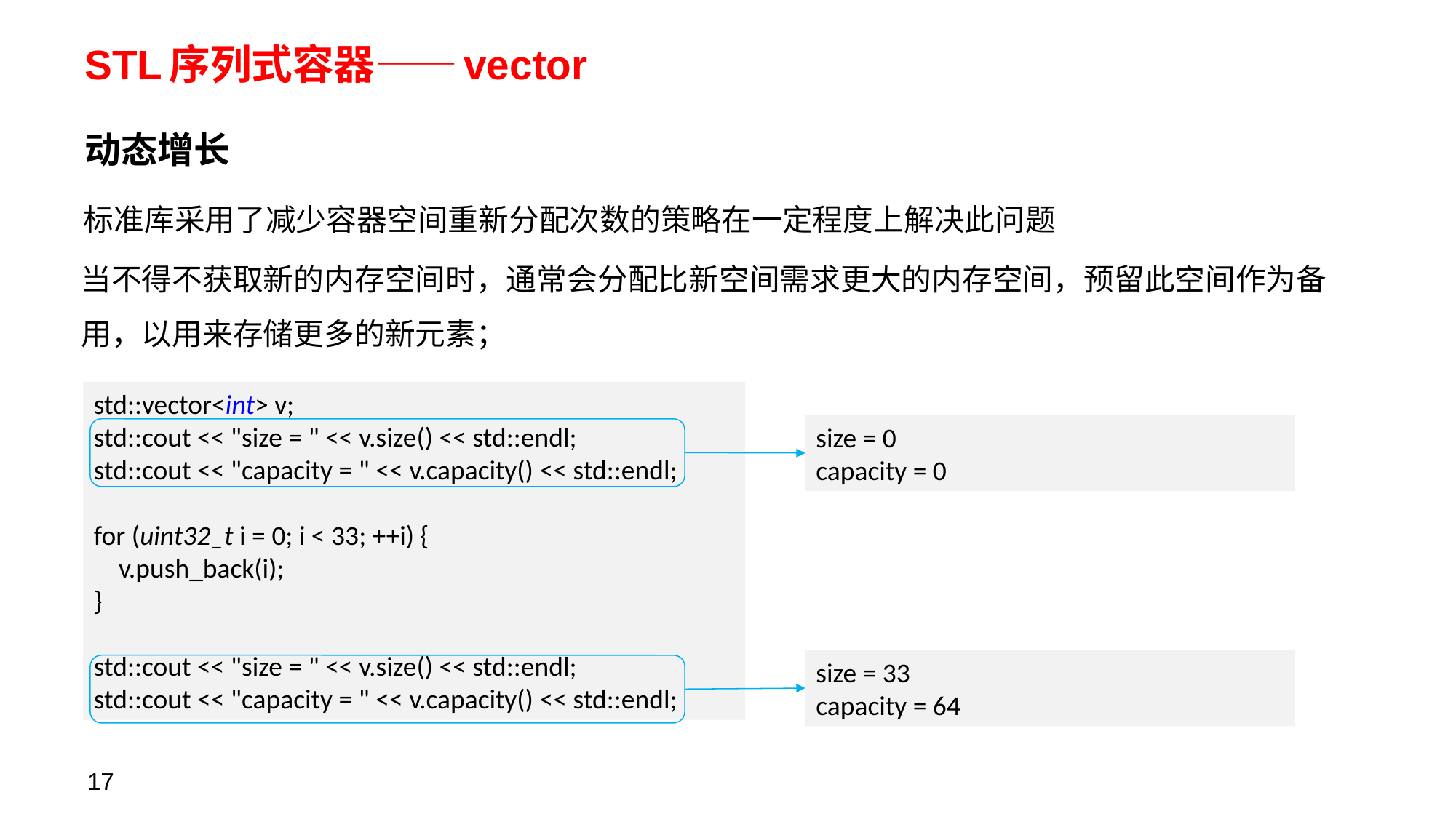

# STL序列式容器——vector
动态增长
标准库采用了减少容器空间重新分配次数的策略在一定程度上解决此问题
当不得不获取新的内存空间时，通常会分配比新空间需求更大的内存空间，预留此空间作为备用，以用来存储更多的新元素；
std::vector<int> v;
std::cout << "size = " << v.size() << std::endl;
std::cout << "capacity = " << v.capacity() << std::endl;

for (uint32_t i = 0; i < 33; ++i) {
    v.push_back(i);
}

std::cout << "size = " << v.size() << std::endl;
std::cout << "capacity = " << v.capacity() << std::endl;
size = 0
capacity = 0

size = 33
capacity = 64

17